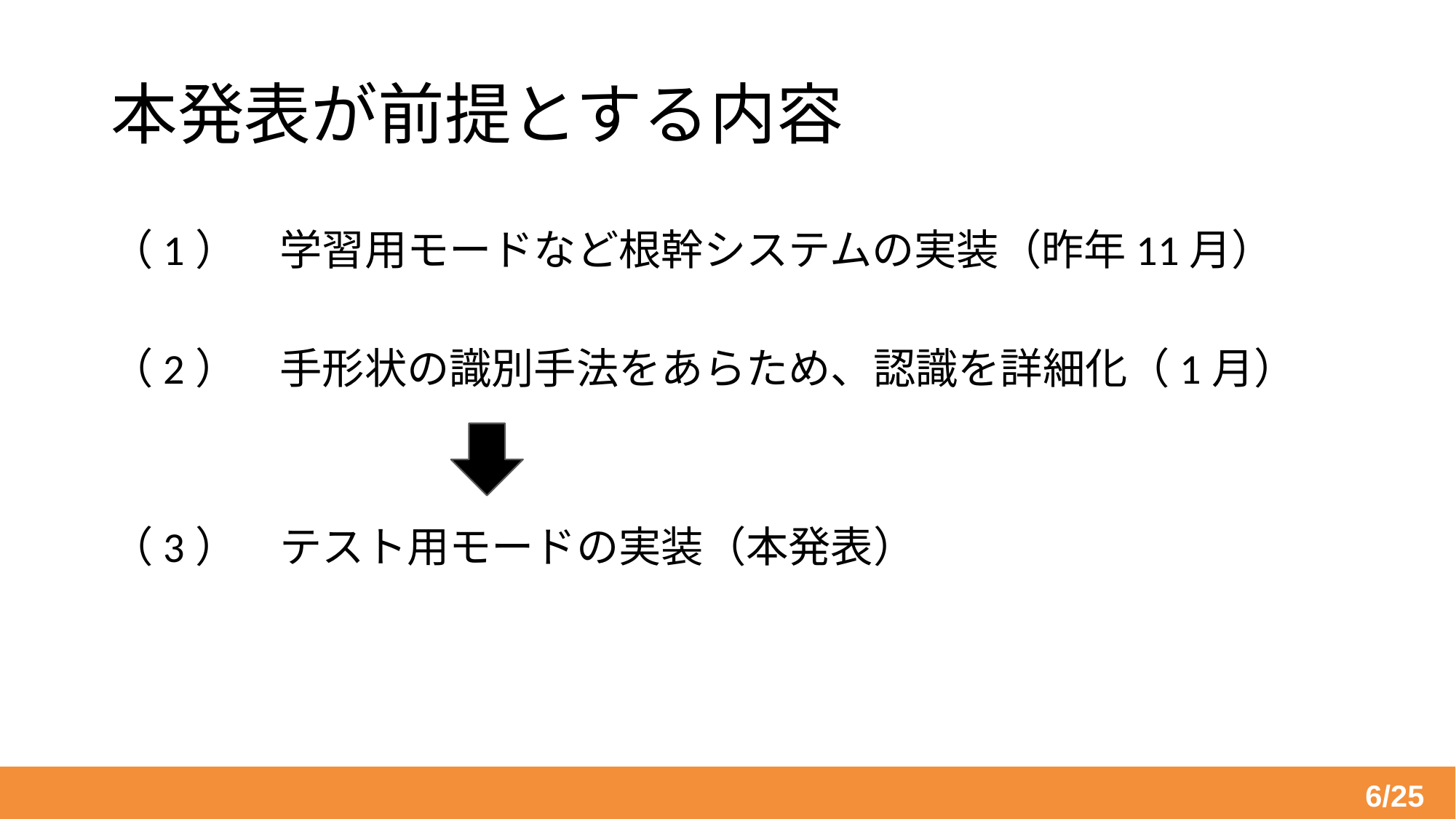

# 本発表が前提とする内容
（1）　学習用モードなど根幹システムの実装（昨年11月）

（2）　手形状の識別手法をあらため、認識を詳細化（1月）

（3）　テスト用モードの実装（本発表）

6/25